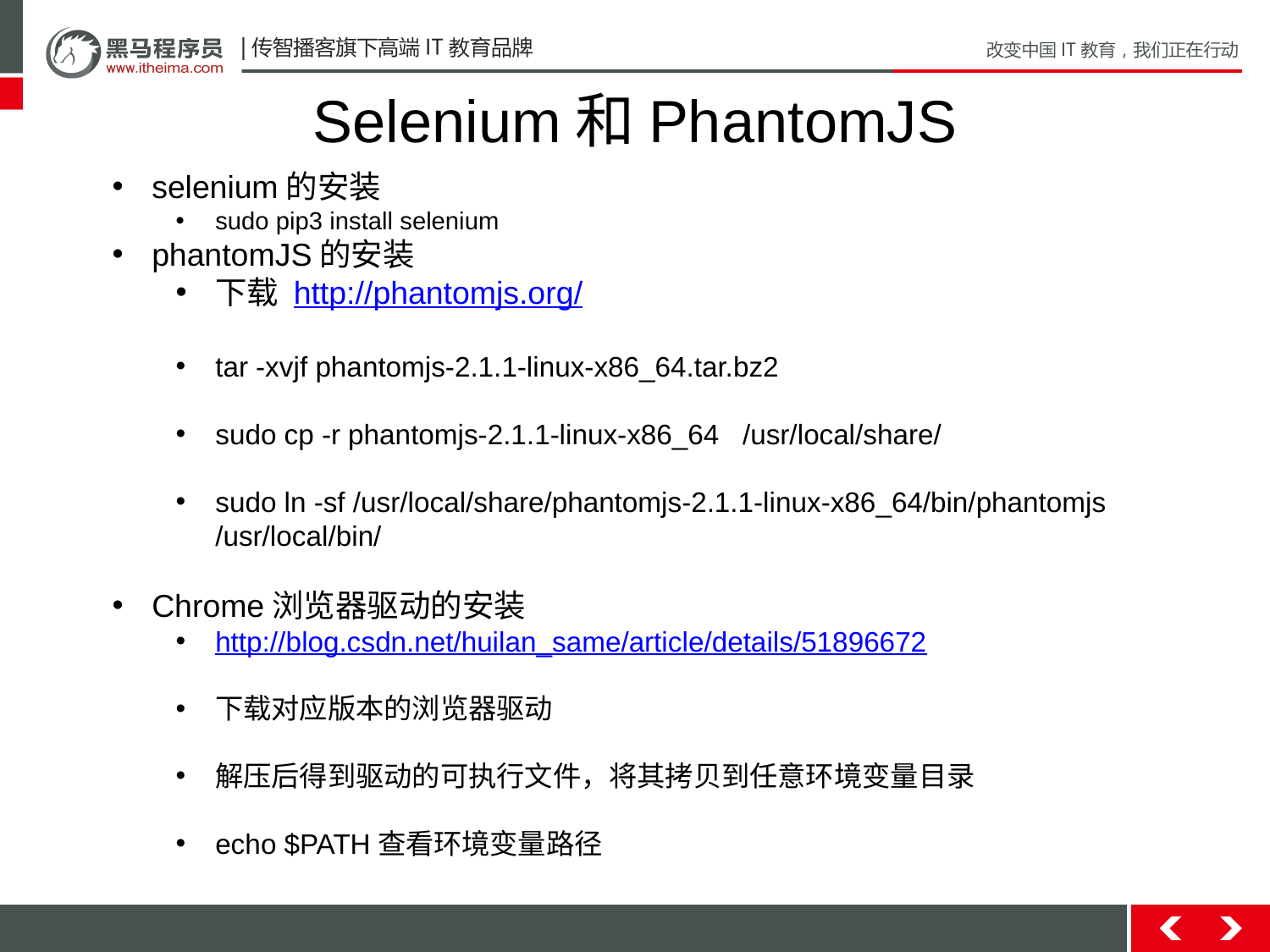

# Selenium和PhantomJS
selenium的安装
sudo pip3 install selenium
phantomJS的安装
下载 http://phantomjs.org/

tar -xvjf phantomjs-2.1.1-linux-x86_64.tar.bz2

sudo cp -r phantomjs-2.1.1-linux-x86_64   /usr/local/share/

sudo ln -sf /usr/local/share/phantomjs-2.1.1-linux-x86_64/bin/phantomjs /usr/local/bin/

Chrome浏览器驱动的安装
http://blog.csdn.net/huilan_same/article/details/51896672

下载对应版本的浏览器驱动

解压后得到驱动的可执行文件，将其拷贝到任意环境变量目录

echo $PATH查看环境变量路径